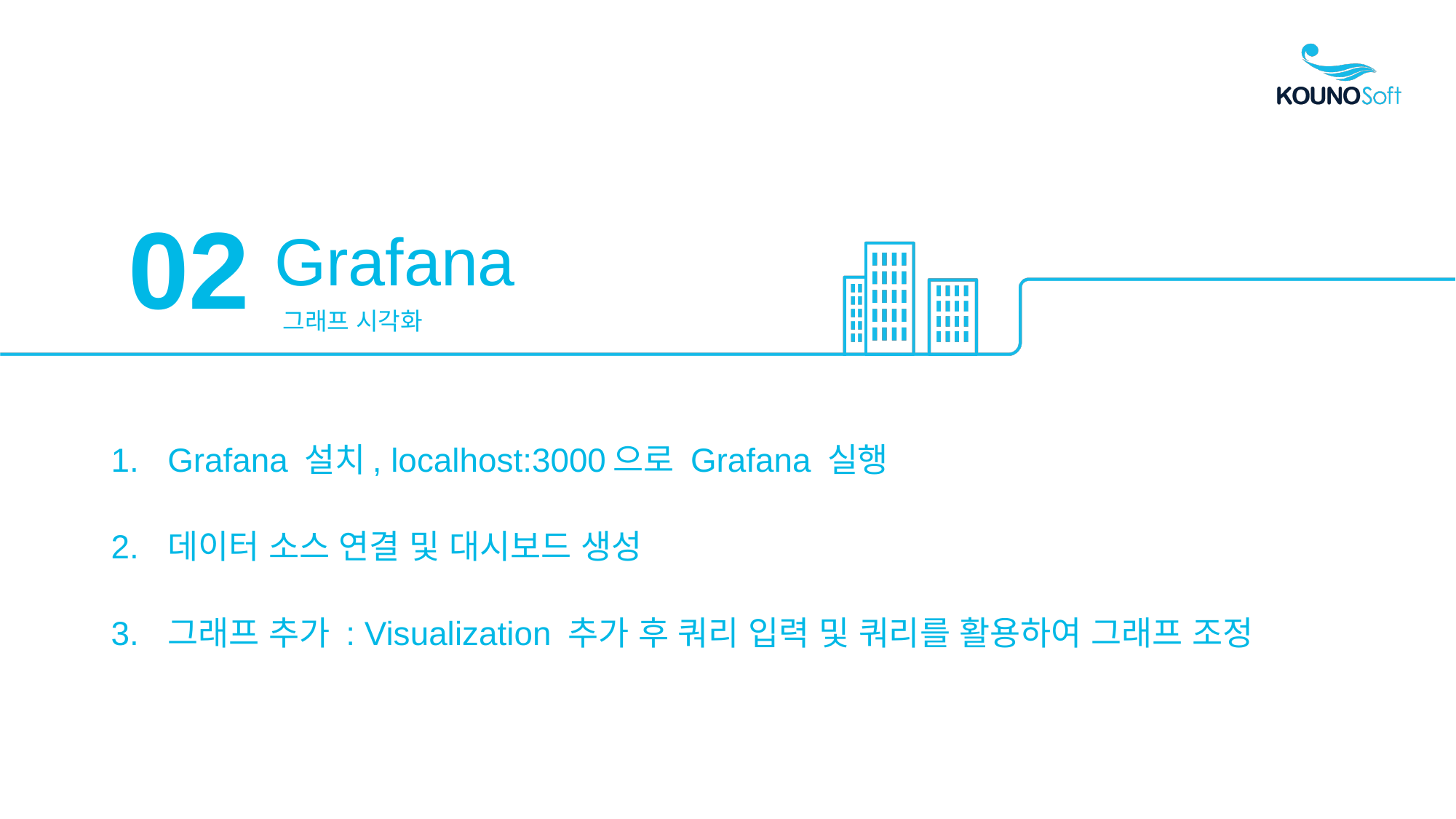

02
Grafana
그래프 시각화
Grafana 설치, localhost:3000으로 Grafana 실행
데이터 소스 연결 및 대시보드 생성
그래프 추가 : Visualization 추가 후 쿼리 입력 및 쿼리를 활용하여 그래프 조정